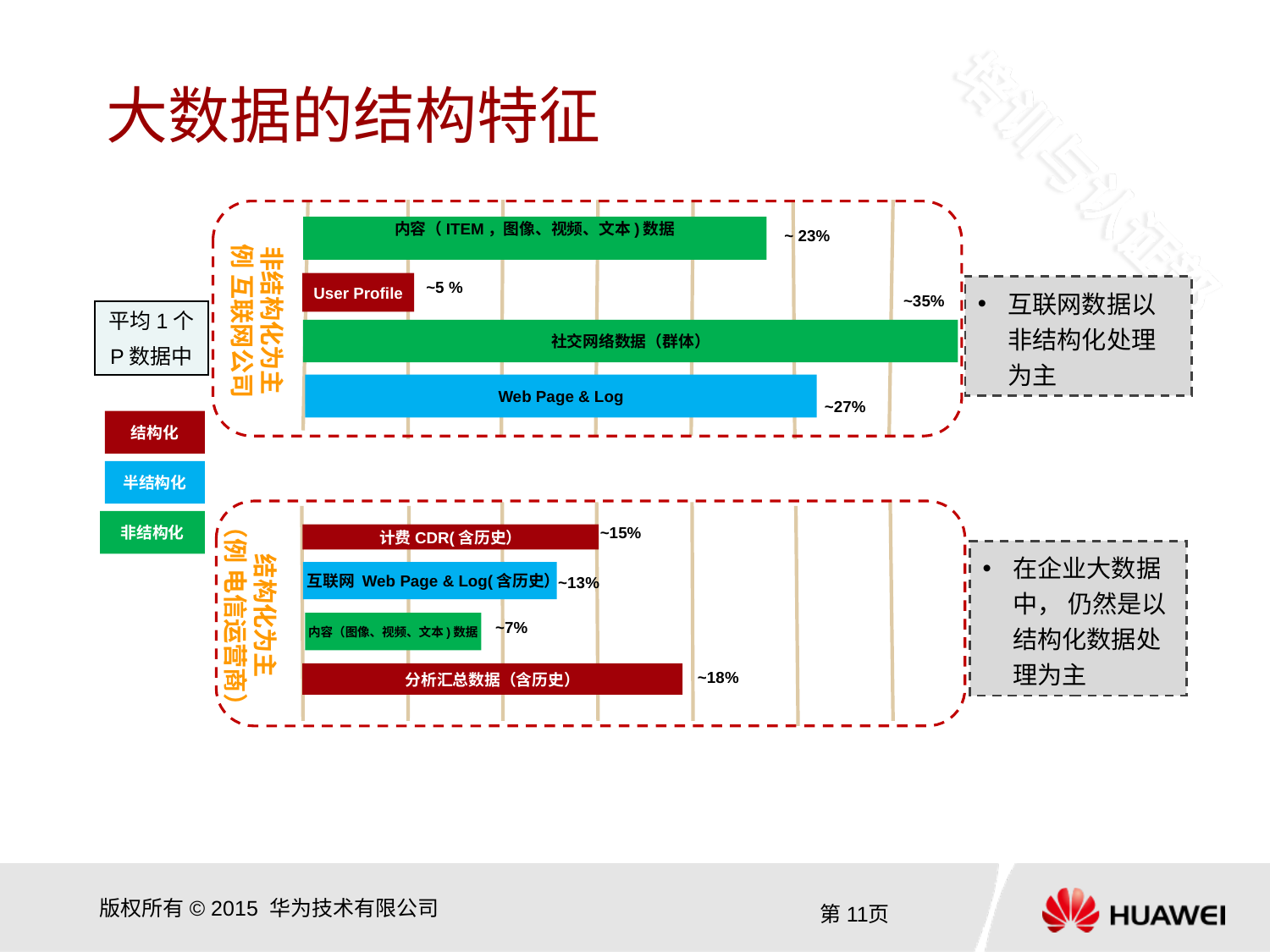

# 大数据的结构特征

非结构化为主
例 互联网公司

内容（ITEM，图像、视频、文本)数据

~ 23%
~5 %
User Profile
互联网数据以非结构化处理为主
~35%
平均1个
P数据中
社交网络数据（群体）
21个
历史详单查询
Web Page & Log
~27%
结构化
半结构化
结构化为主
（例 电信运营商）

非结构化
~15%
计费CDR(含历史）
在企业大数据中， 仍然是以结构化数据处理为主
 互联网 Web Page & Log(含历史）
~13%
~3%
~7%
内容（图像、视频、文本)数据
~18%
分析汇总数据（含历史）